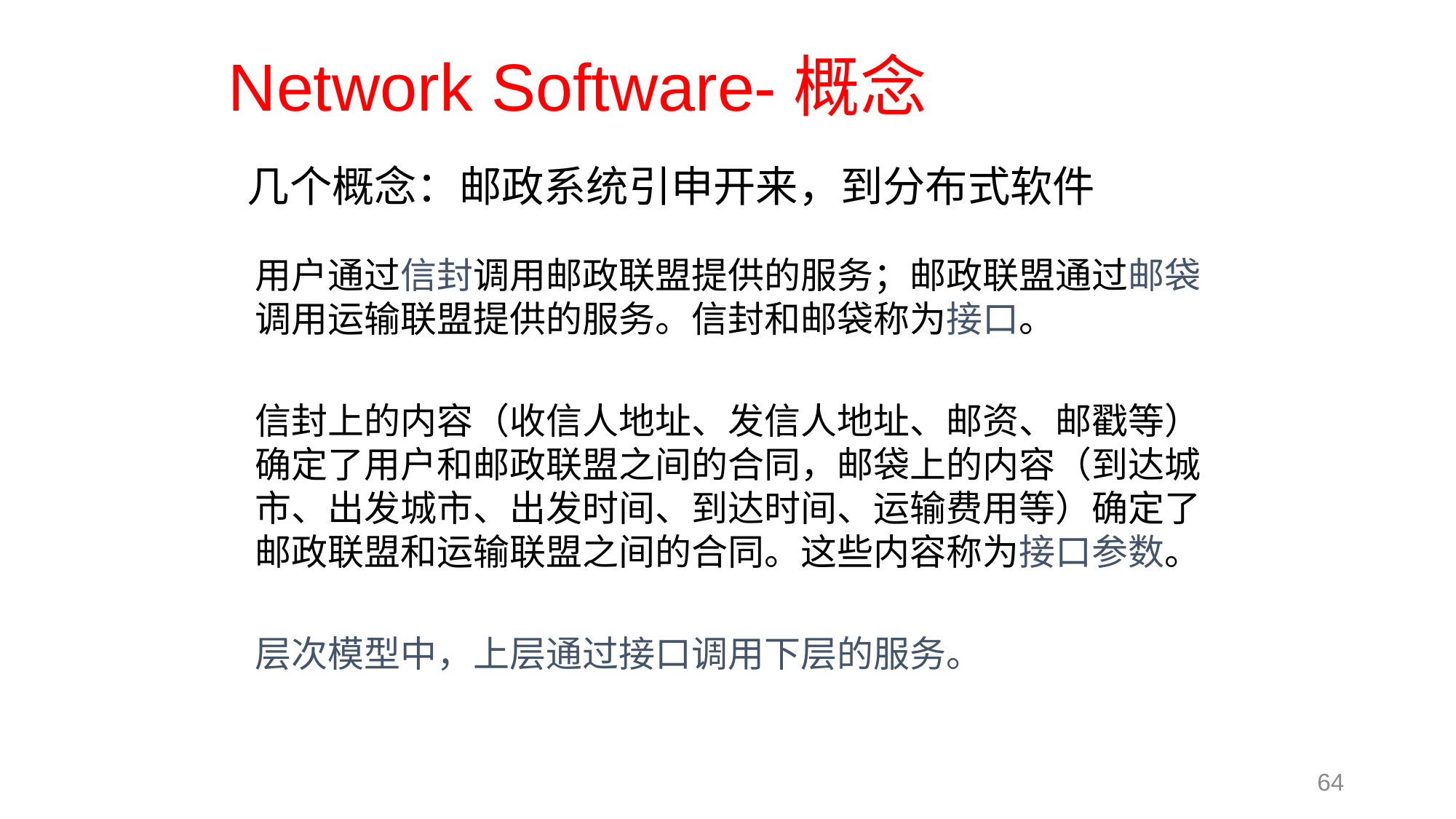

# Network Software-概念
几个概念：邮政系统引申开来，到分布式软件
用户通过信封调用邮政联盟提供的服务；邮政联盟通过邮袋调用运输联盟提供的服务。信封和邮袋称为接口。

信封上的内容（收信人地址、发信人地址、邮资、邮戳等）确定了用户和邮政联盟之间的合同，邮袋上的内容（到达城市、出发城市、出发时间、到达时间、运输费用等）确定了邮政联盟和运输联盟之间的合同。这些内容称为接口参数。

层次模型中，上层通过接口调用下层的服务。

64